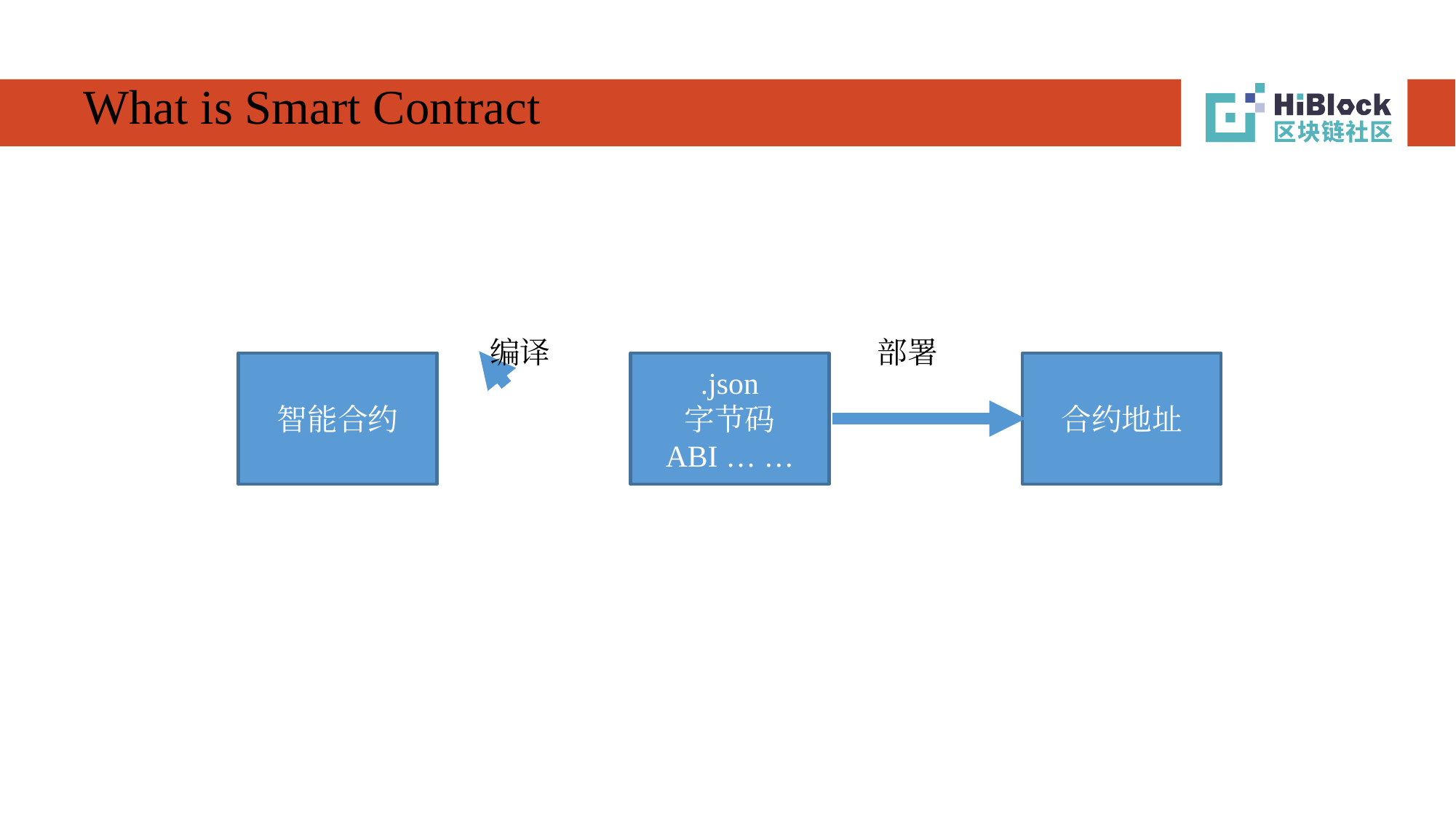

# What is Smart Contract
编译
部署
智能合约
.json
字节码
ABI … …
合约地址